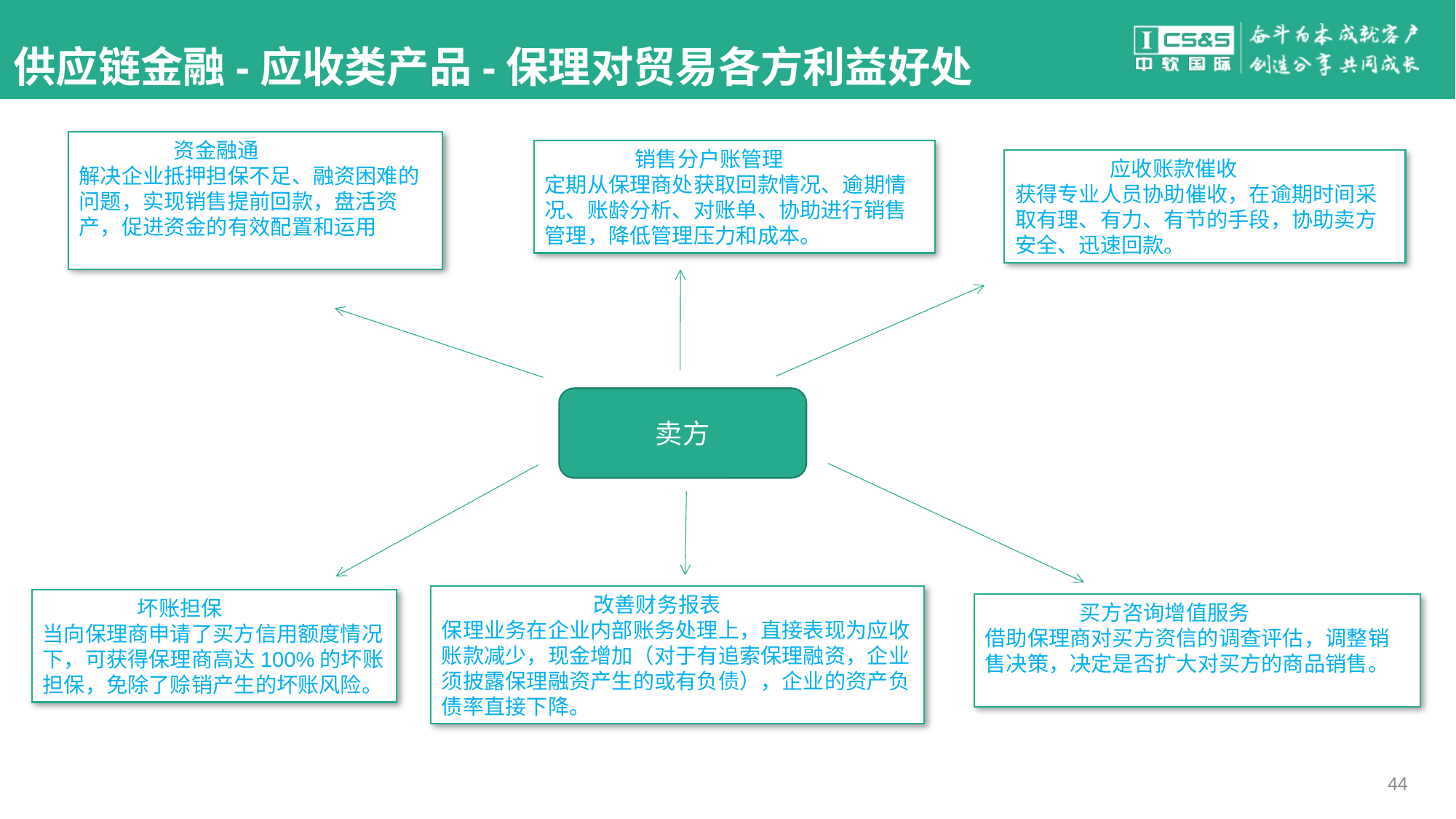

# 供应链金融-应收类产品-保理对贸易各方利益好处
                   资金融通
解决企业抵押担保不足、融资困难的问题，实现销售提前回款，盘活资产，促进资金的有效配置和运用

                  销售分户账管理
定期从保理商处获取回款情况、逾期情况、账龄分析、对账单、协助进行销售管理，降低管理压力和成本。
                   应收账款催收
获得专业人员协助催收，在逾期时间采取有理、有力、有节的手段，协助卖方安全、迅速回款。
卖方
                               改善财务报表
保理业务在企业内部账务处理上，直接表现为应收账款减少，现金增加（对于有追索保理融资，企业须披露保理融资产生的或有负债），企业的资产负债率直接下降。
                   坏账担保
当向保理商申请了买方信用额度情况下，可获得保理商高达100%的坏账担保，免除了赊销产生的坏账风险。
                   买方咨询增值服务
借助保理商对买方资信的调查评估，调整销售决策，决定是否扩大对买方的商品销售。

44